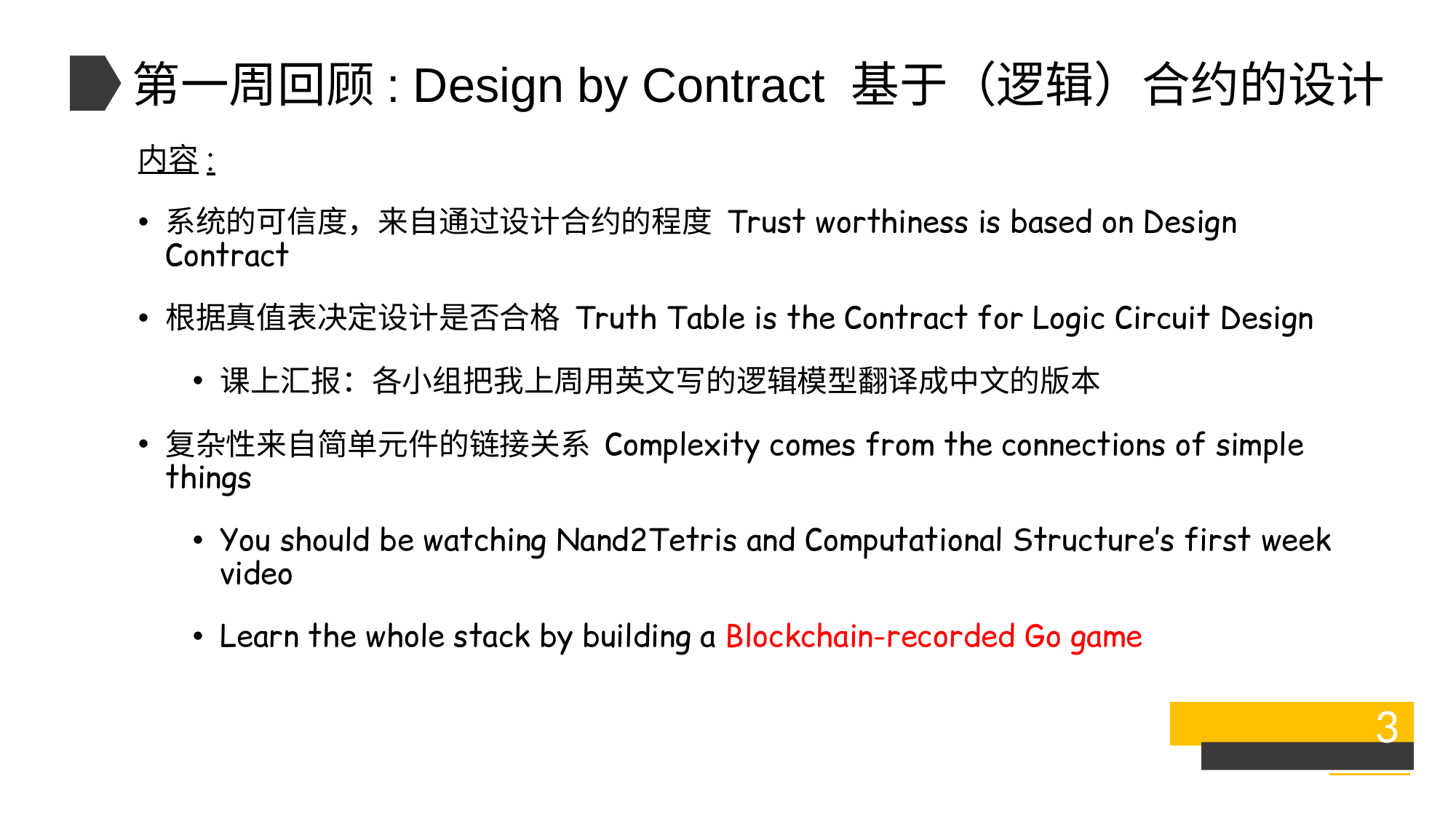

第一周回顾: Design by Contract 基于（逻辑）合约的设计

内容:
系统的可信度，来自通过设计合约的程度 Trust worthiness is based on Design Contract
根据真值表决定设计是否合格 Truth Table is the Contract for Logic Circuit Design
课上汇报：各小组把我上周用英文写的逻辑模型翻译成中文的版本
复杂性来自简单元件的链接关系 Complexity comes from the connections of simple things
You should be watching Nand2Tetris and Computational Structure’s first week video
Learn the whole stack by building a Blockchain-recorded Go game

3